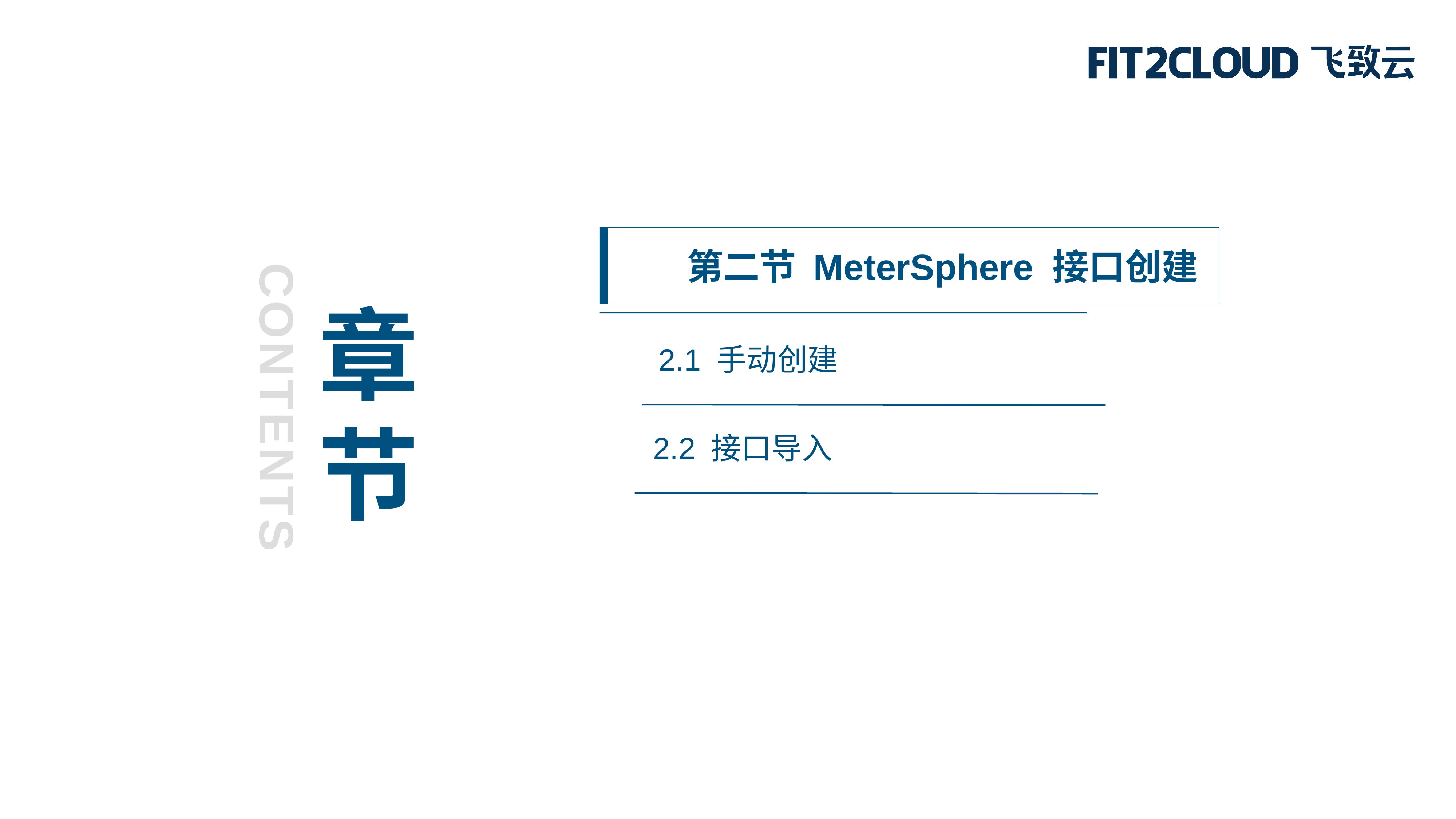

第二节 MeterSphere 接口创建

章
节

2.1 手动创建
CONTENTS

2.2 接口导入